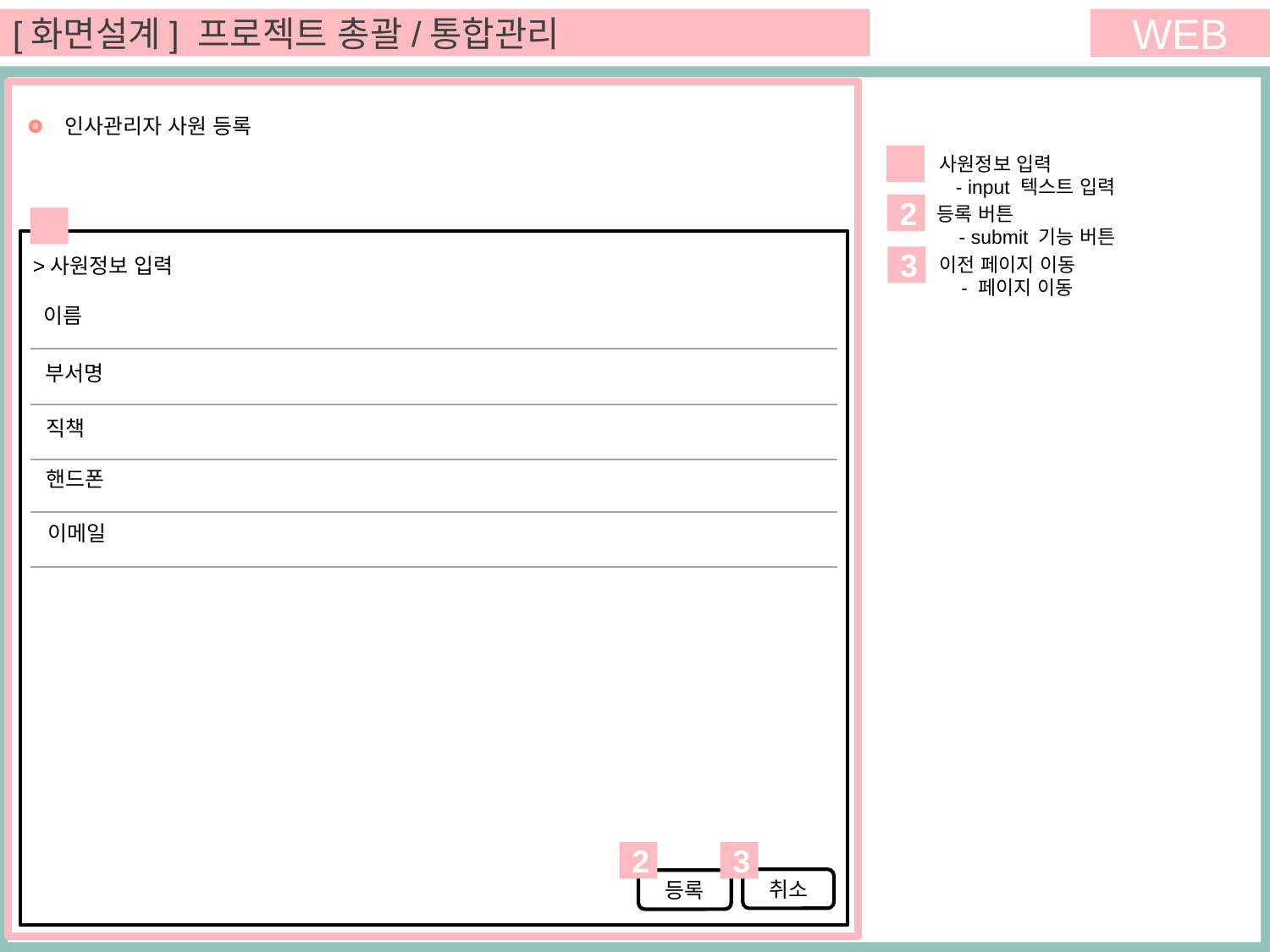

[화면설계] 프로젝트 총괄/통합관리
WEB

 인사관리자 사원 등록

1
사원정보 입력
   - input 텍스트 입력
2
등록 버튼
    - submit 기능 버튼
1

이전 페이지 이동
    - 페이지 이동
>사원정보 입력
3
이름
부서명
직책
핸드폰
이메일
2
3
취소
등록